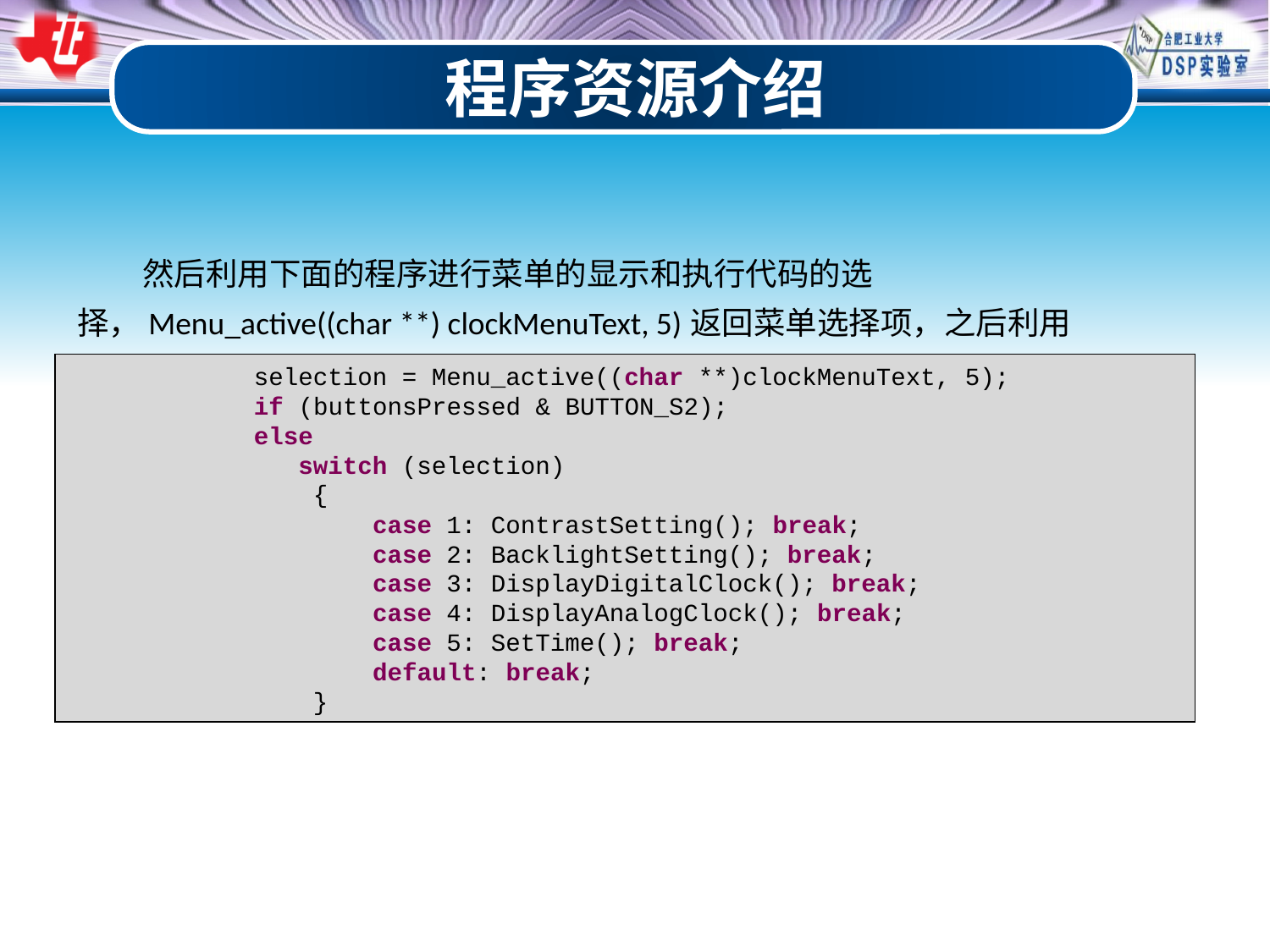

程序资源介绍
        然后利用下面的程序进行菜单的显示和执行代码的选择，Menu_active((char **) clockMenuText, 5)返回菜单选择项，之后利用switch/case语句进行选择:
	    selection = Menu_active((char **)clockMenuText, 5);
	    if (buttonsPressed & BUTTON_S2);
	    else
	       switch (selection)
	        {
	            case 1: ContrastSetting(); break;
	            case 2: BacklightSetting(); break;
	            case 3: DisplayDigitalClock(); break;
	            case 4: DisplayAnalogClock(); break;
	            case 5: SetTime(); break;
	            default: break;
	        }